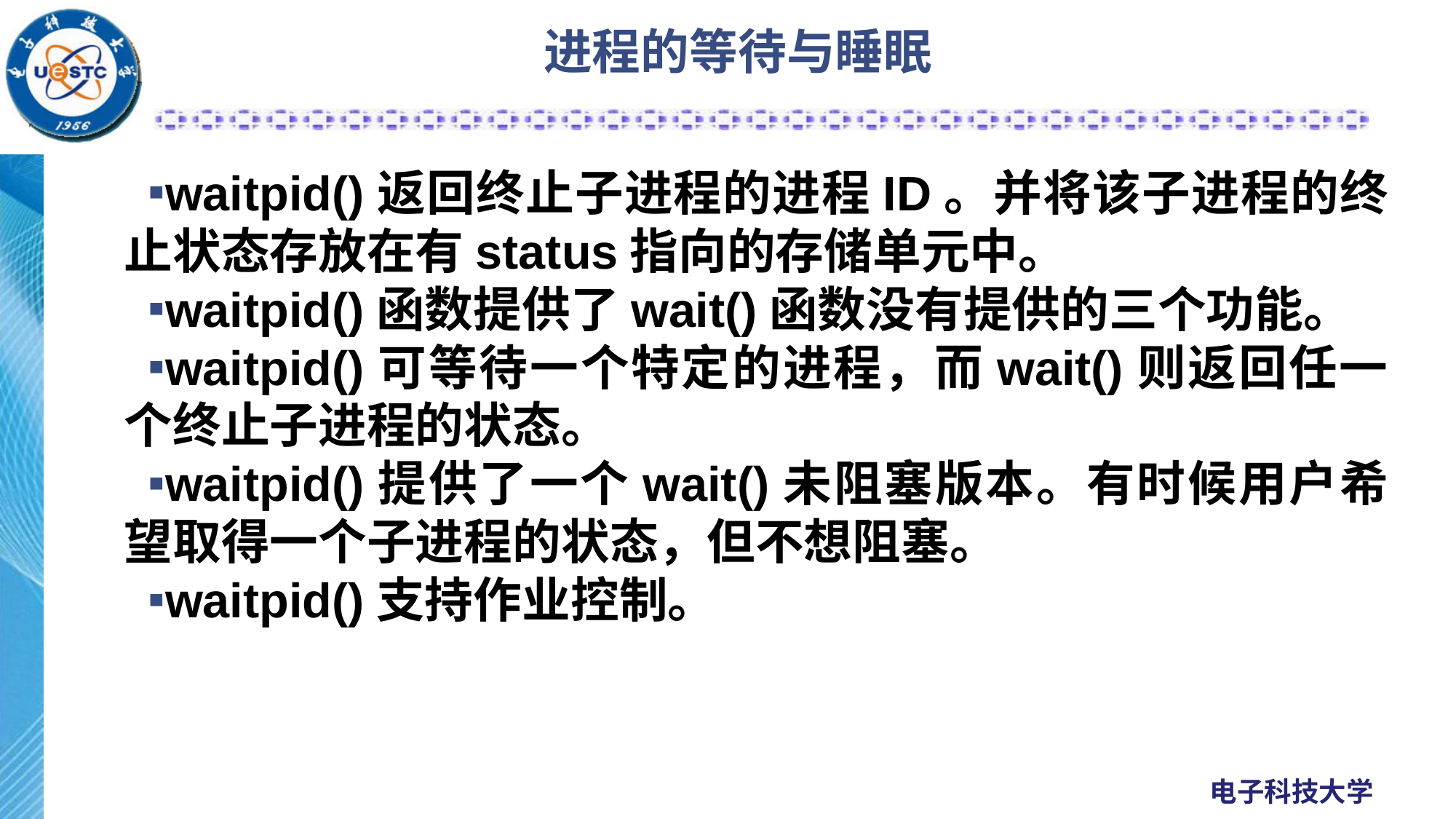

# 进程的等待与睡眠
waitpid()返回终止子进程的进程ID。并将该子进程的终止状态存放在有status指向的存储单元中。
waitpid()函数提供了wait()函数没有提供的三个功能。
waitpid()可等待一个特定的进程，而wait()则返回任一个终止子进程的状态。
waitpid()提供了一个wait()未阻塞版本。有时候用户希望取得一个子进程的状态，但不想阻塞。
waitpid()支持作业控制。